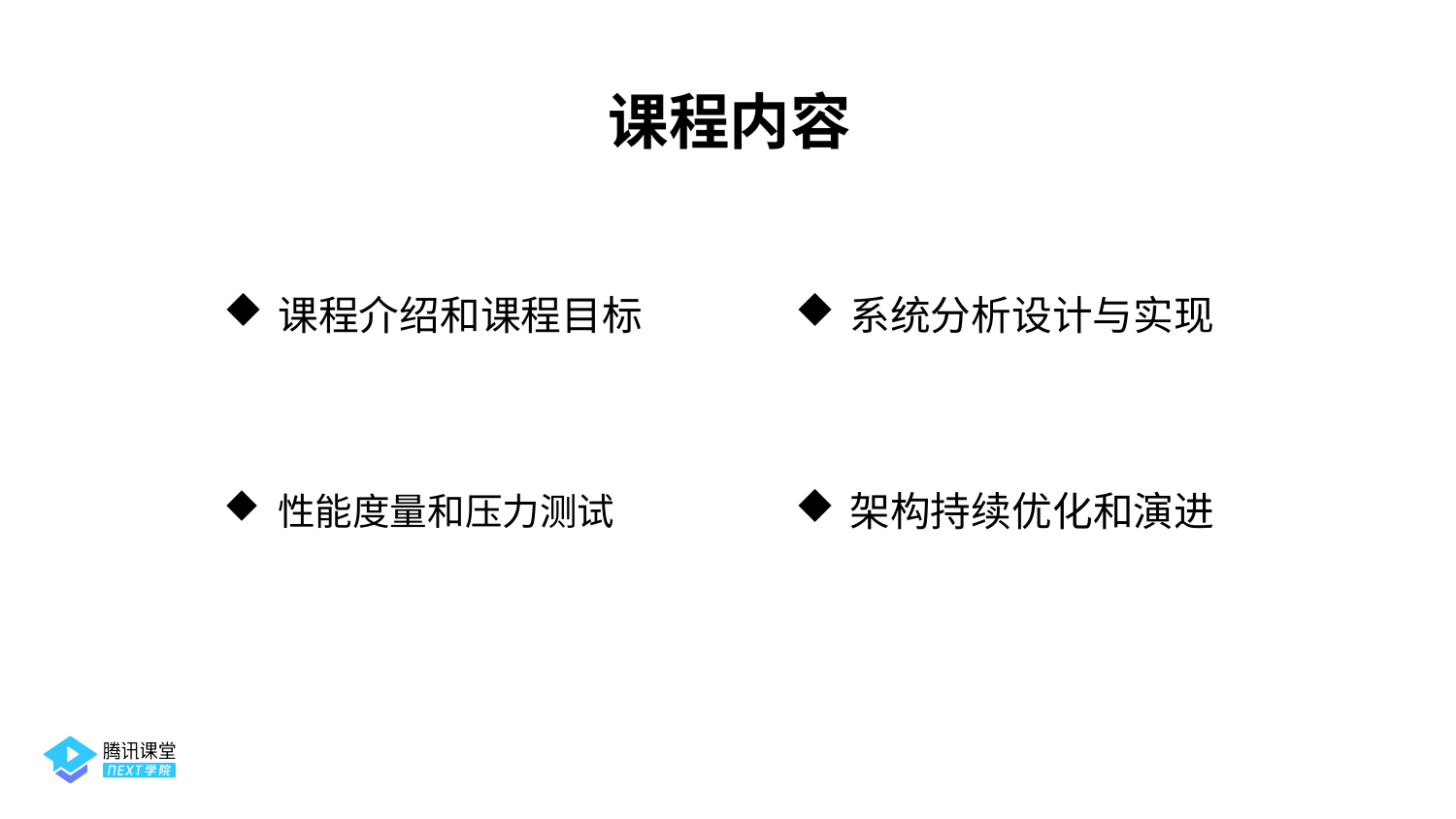

课程内容
课程介绍和课程目标
系统分析设计与实现
性能度量和压力测试
架构持续优化和演进